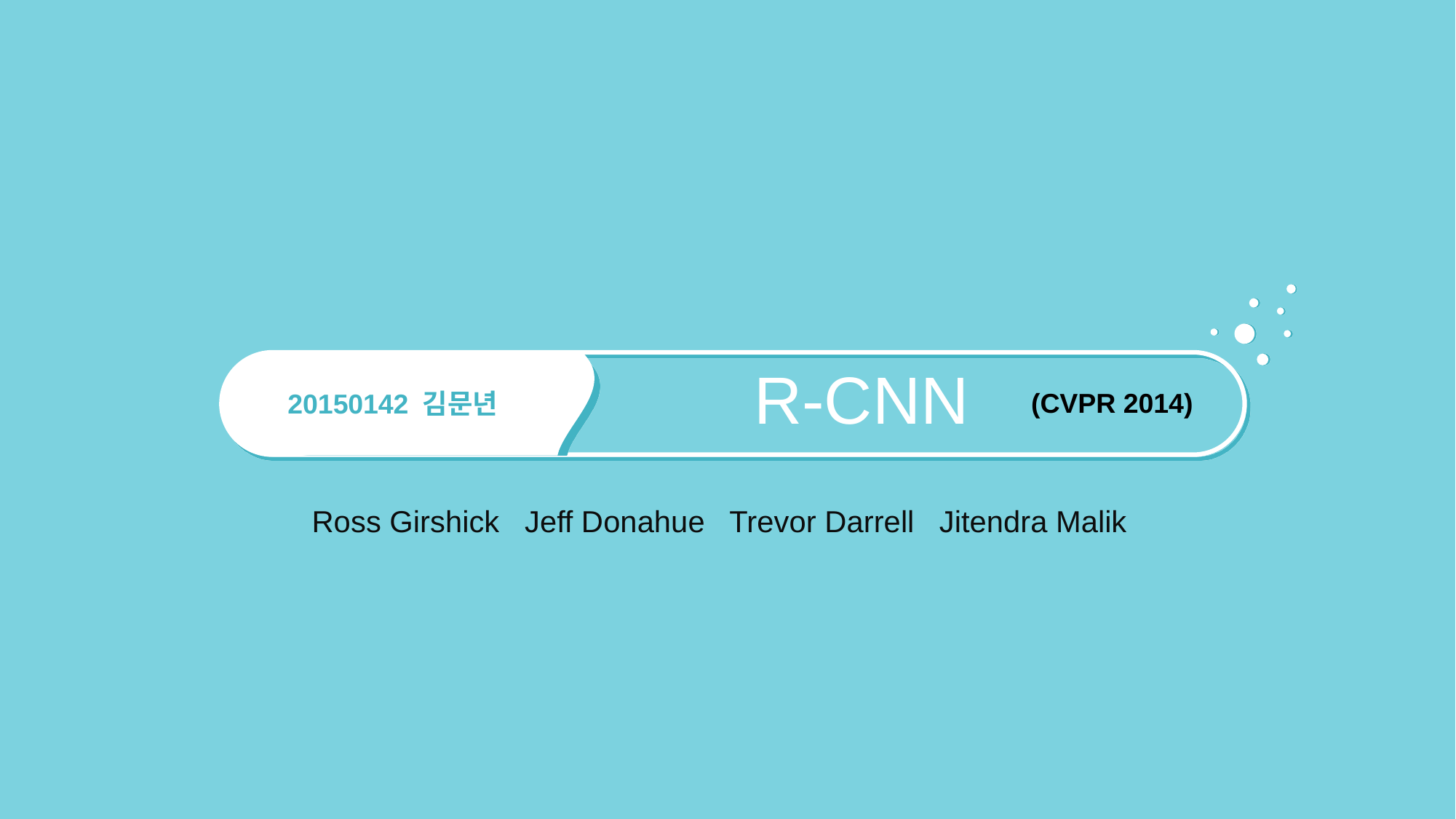

R-CNN

20150142 김문년

(CVPR 2014)
Ross Girshick   Jeff Donahue   Trevor Darrell   Jitendra Malik